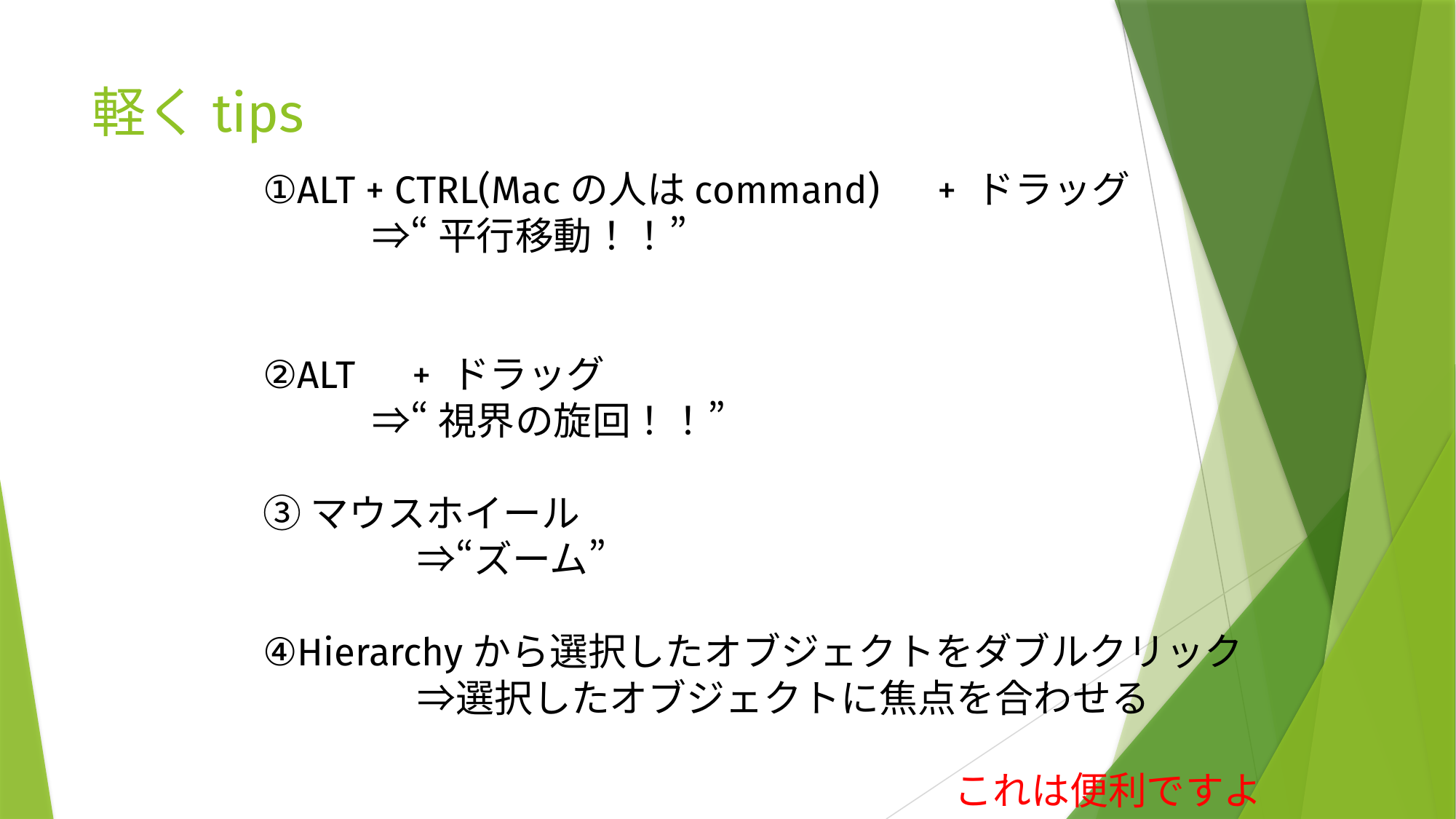

# 軽くtips
①ALT + CTRL(Macの人はcommand)　+ ドラッグ
	⇒“平行移動！！”

②ALT　+ ドラッグ
	⇒“視界の旋回！！”

③マウスホイール
　　　　⇒“ズーム”

④Hierarchyから選択したオブジェクトをダブルクリック
　　　　⇒選択したオブジェクトに焦点を合わせる

これは便利ですよ